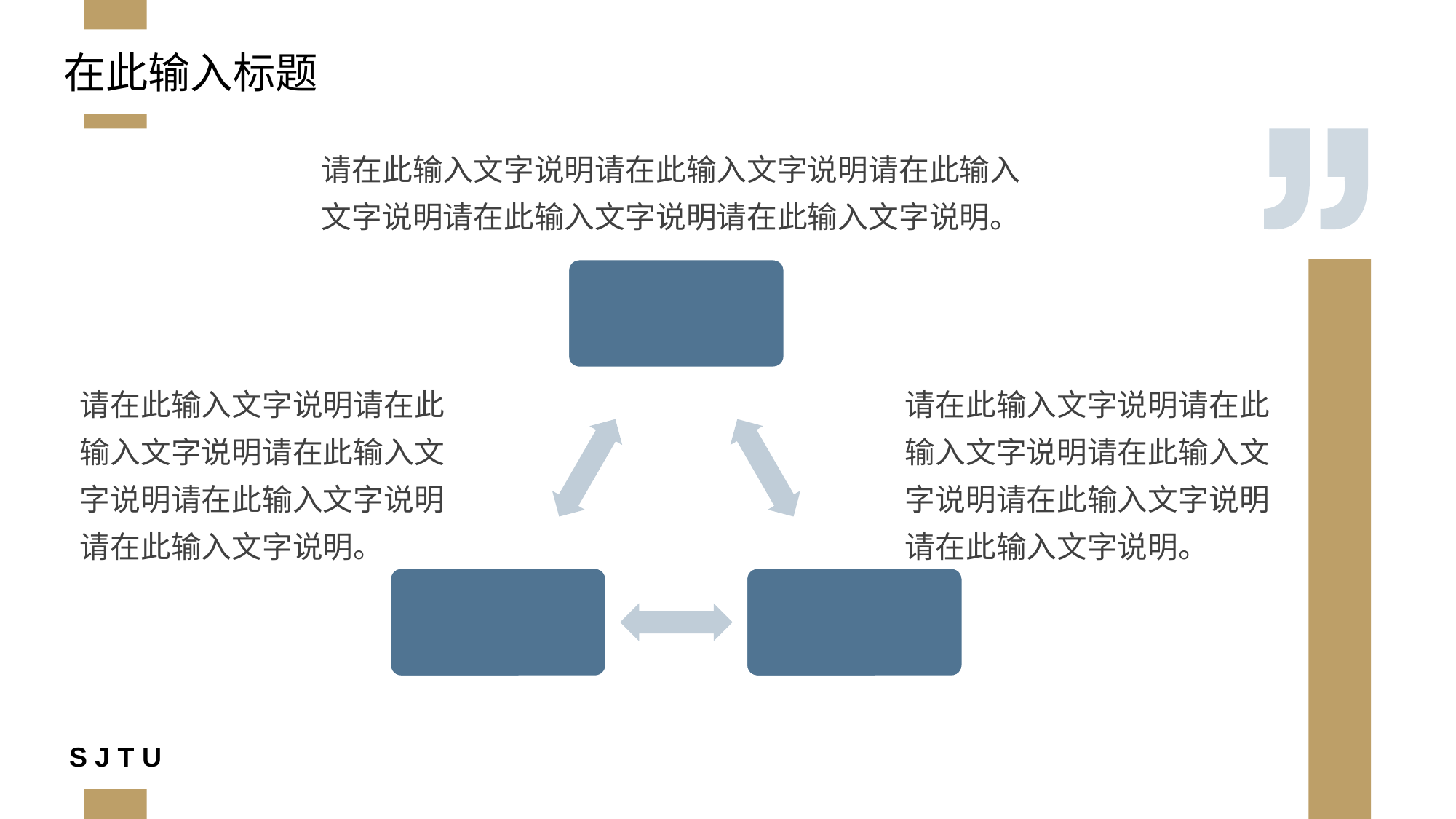

在此输入标题
请在此输入文字说明请在此输入文字说明请在此输入文字说明请在此输入文字说明请在此输入文字说明。

请在此输入文字说明请在此输入文字说明请在此输入文字说明请在此输入文字说明请在此输入文字说明。
请在此输入文字说明请在此输入文字说明请在此输入文字说明请在此输入文字说明请在此输入文字说明。